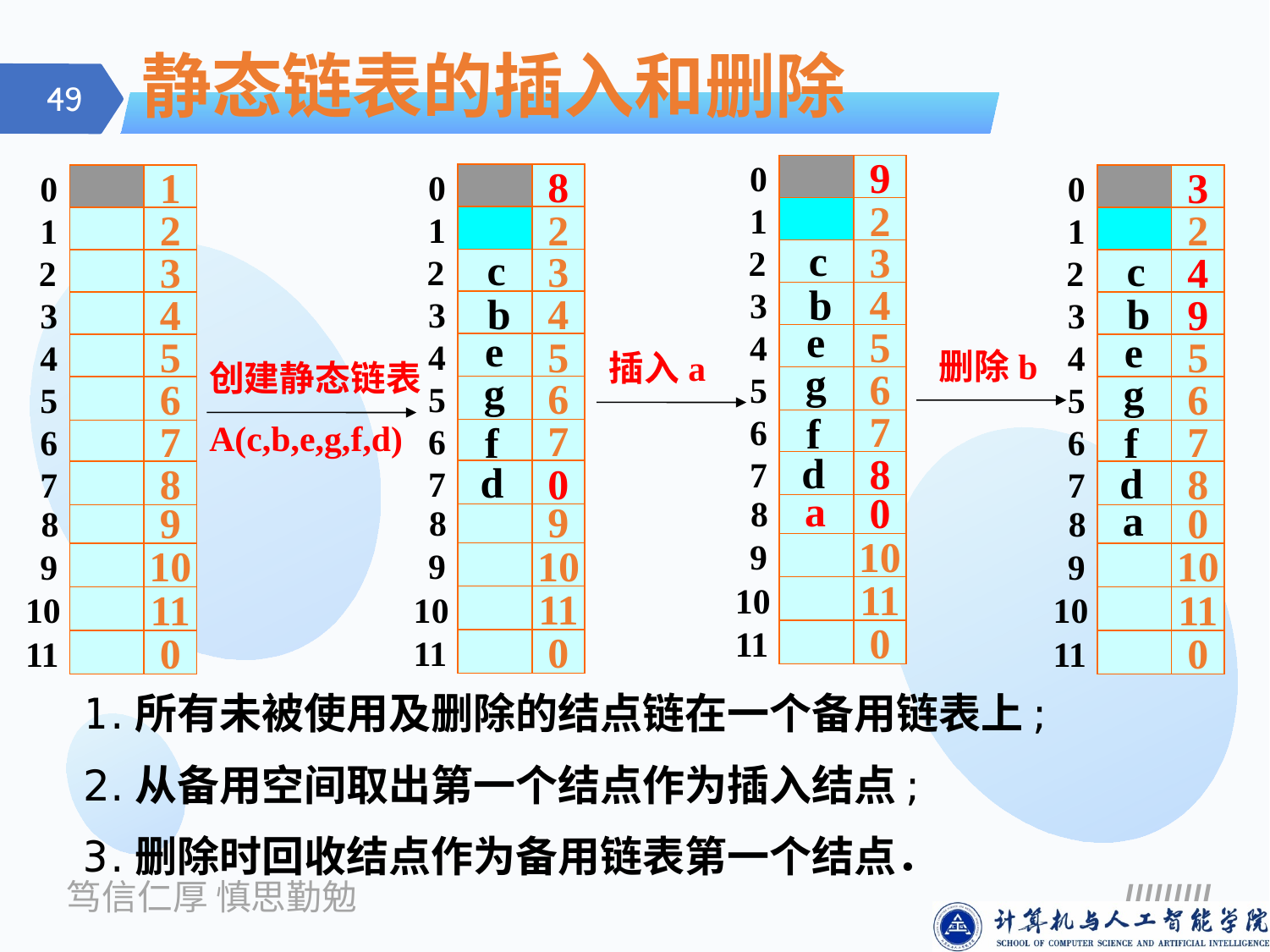

# 静态链表的插入和删除
0

9
1

2
  2

3
3

4
4

5
5

6
6

7
7

8
  8

0
9

10
10

11
11

0
c
b
e
g
f
d
a
0

8
1

2
  2

3
3

4
4

5
5

6
6

7
7

0
  8

9
9

10
10

11
11

0
c
b
e
g
f
d
0

1
1

2
  2

3
3

4
4

5
5

6
6

7
7

8
  8

9
9

10
10

11
11

0
0

3
1

2
  2

4
3

9
4

5
5

6
6

7
7

8
  8

0
9

10
10

11
11

0
c
b
e
g
f
d
a
删除b

插入a

创建静态链表
A(c,b,e,g,f,d)

1.所有未被使用及删除的结点链在一个备用链表上;
2.从备用空间取出第一个结点作为插入结点;
3.删除时回收结点作为备用链表第一个结点．